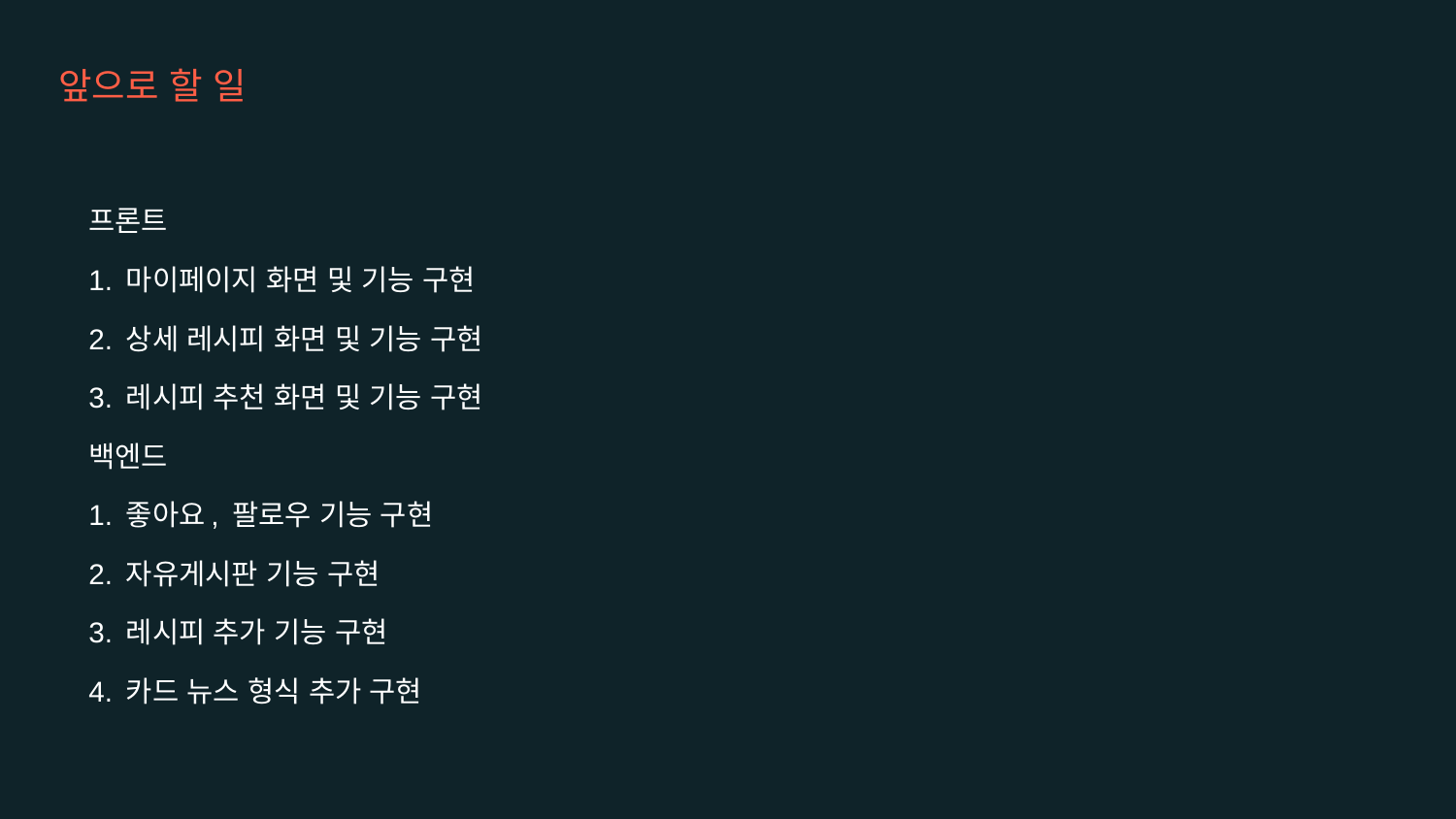

앞으로 할 일
프론트
1. 마이페이지 화면 및 기능 구현
2. 상세 레시피 화면 및 기능 구현
3. 레시피 추천 화면 및 기능 구현
백엔드
1. 좋아요, 팔로우 기능 구현
2. 자유게시판 기능 구현
3. 레시피 추가 기능 구현
4. 카드 뉴스 형식 추가 구현